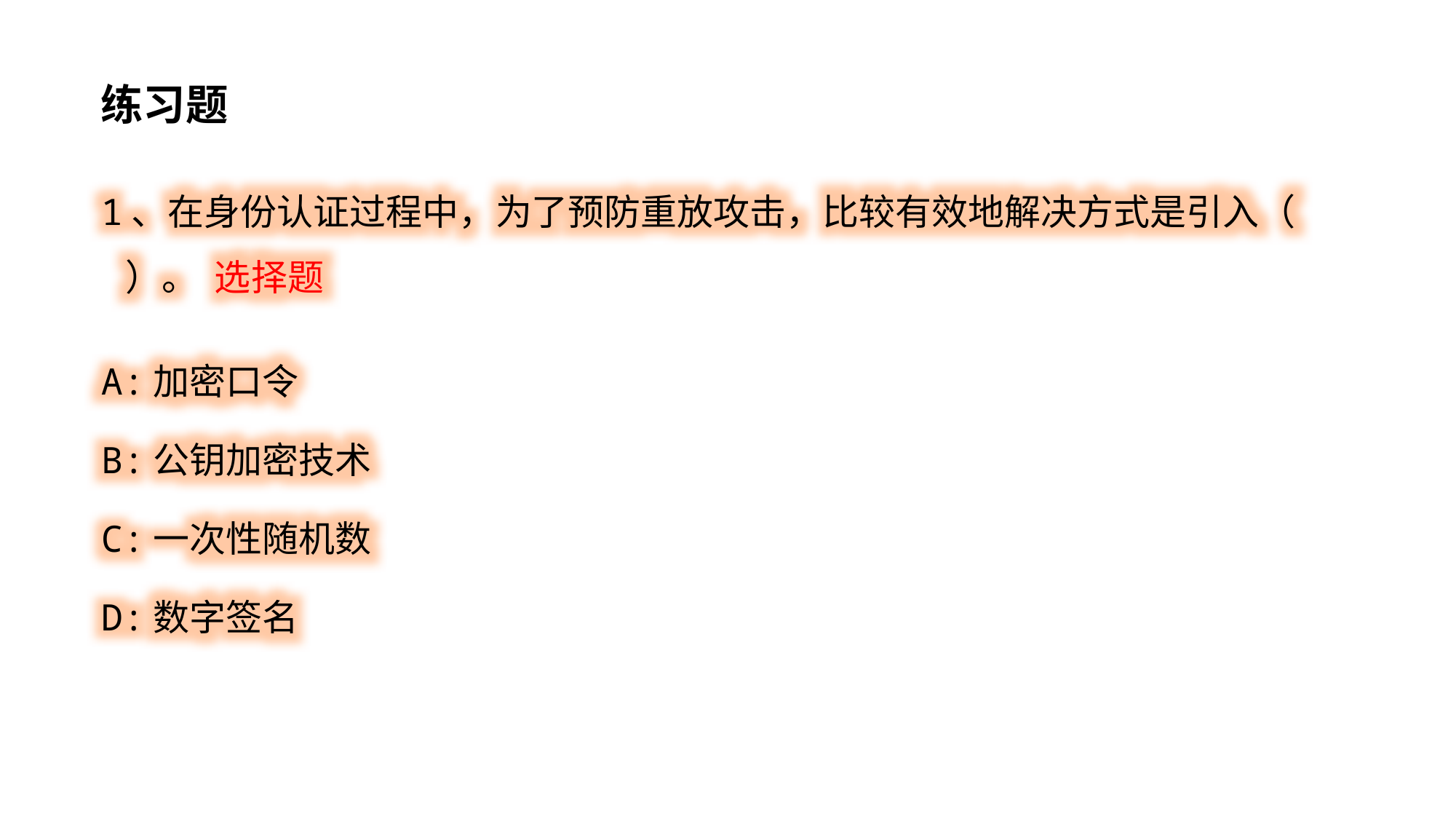

练习题
1、在身份认证过程中，为了预防重放攻击，比较有效地解决方式是引入（       ）。  选择题

A:加密口令

B:公钥加密技术

C:一次性随机数

D:数字签名